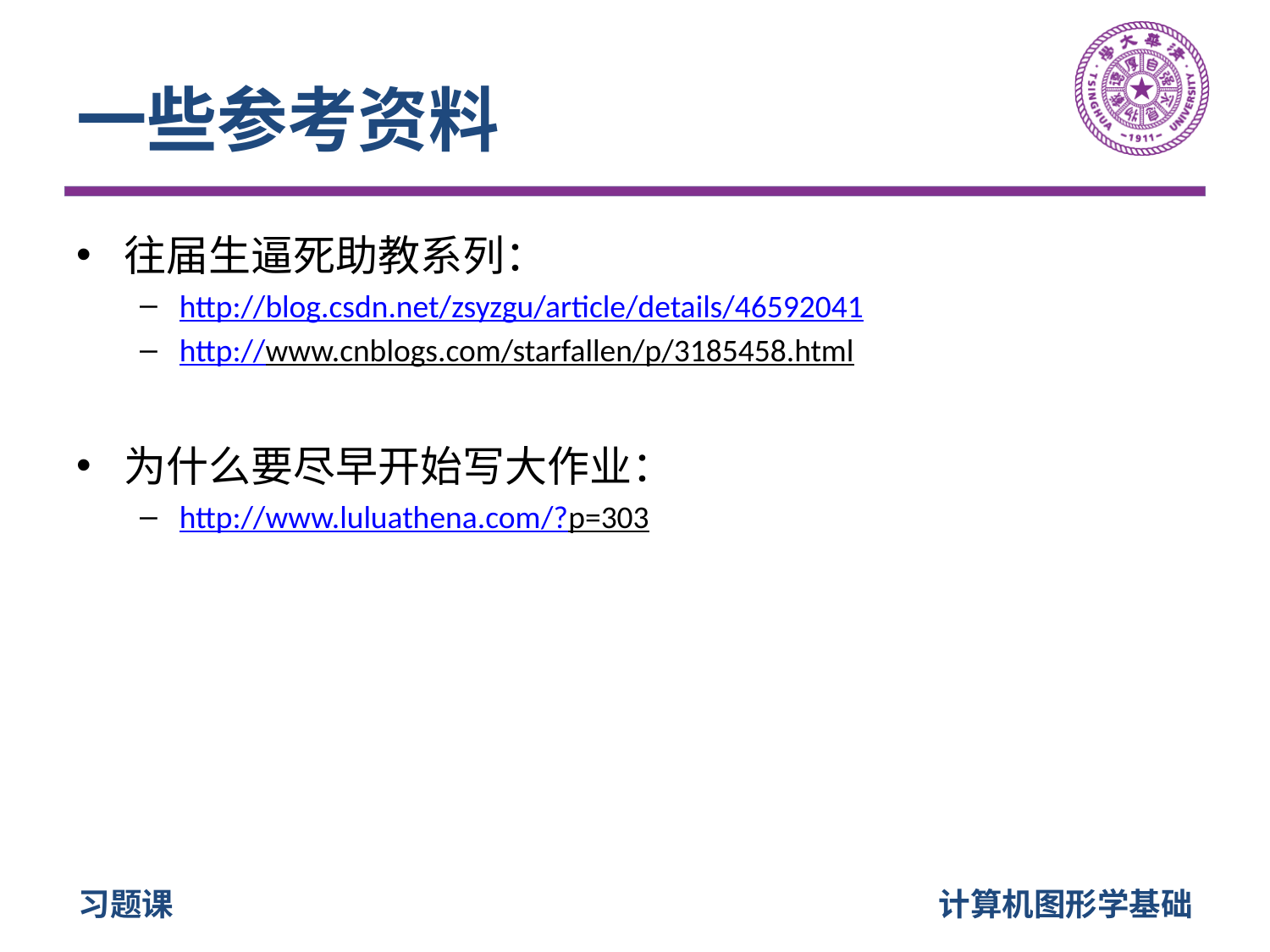

# 一些参考资料
往届生逼死助教系列：
http://blog.csdn.net/zsyzgu/article/details/46592041
http://www.cnblogs.com/starfallen/p/3185458.html

为什么要尽早开始写大作业：
http://www.luluathena.com/?p=303